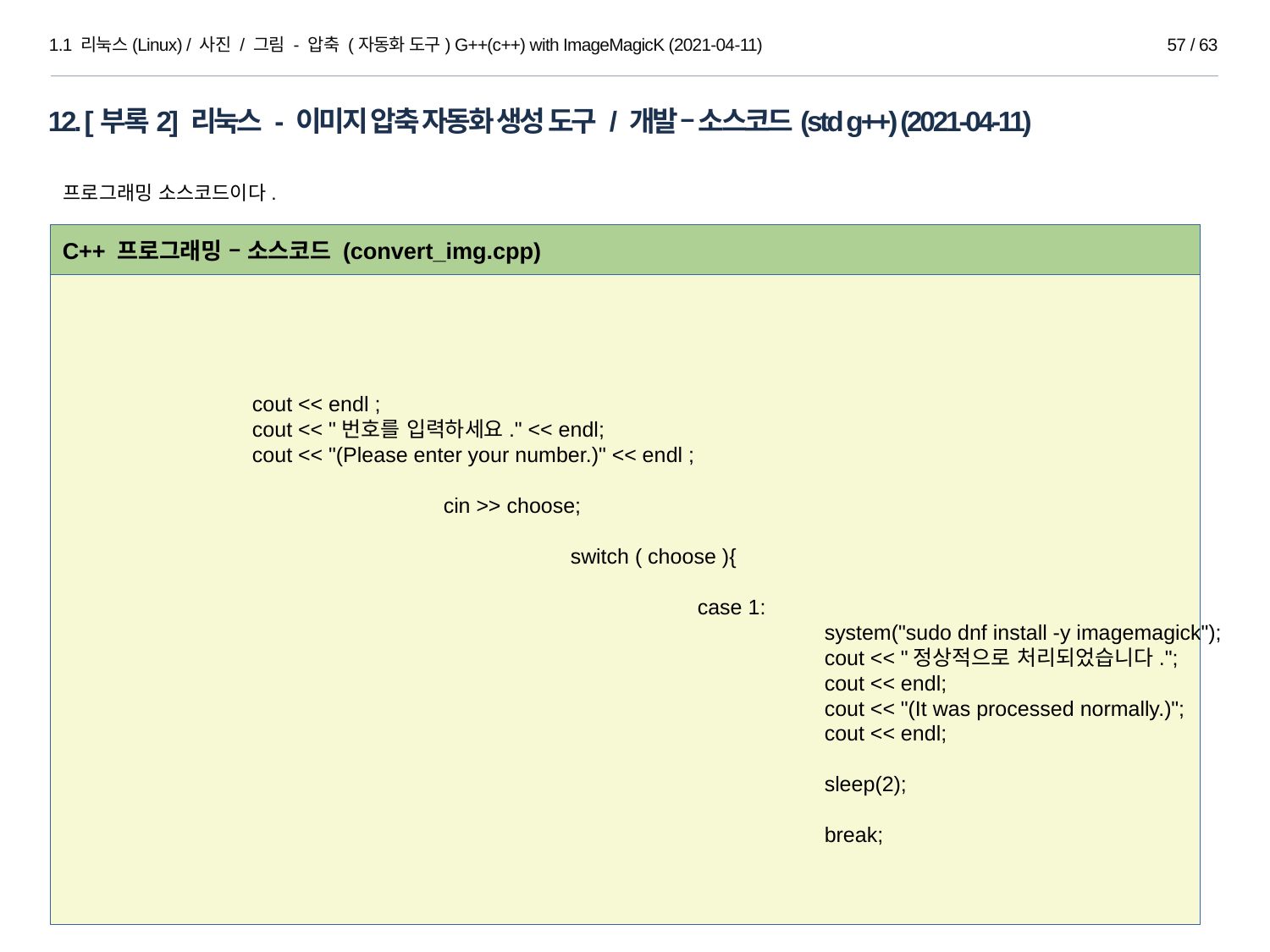

1.1 리눅스(Linux) / 사진 / 그림 - 압축 (자동화 도구) G++(c++) with ImageMagicK (2021-04-11)
57 / 63

12. [부록2] 리눅스 - 이미지 압축 자동화 생성 도구 / 개발 – 소스코드(std g++) (2021-04-11)
프로그래밍 소스코드이다.
C++ 프로그래밍 – 소스코드 (convert_img.cpp)

                                cout << endl ;
                                cout << "번호를 입력하세요." << endl;
                                cout << "(Please enter your number.)" << endl ;

			cin >> choose;

				switch ( choose ){

					case 1:
						system("sudo dnf install -y imagemagick");
						cout << "정상적으로 처리되었습니다.";
						cout << endl;
						cout << "(It was processed normally.)";
						cout << endl;

						sleep(2);

						break;